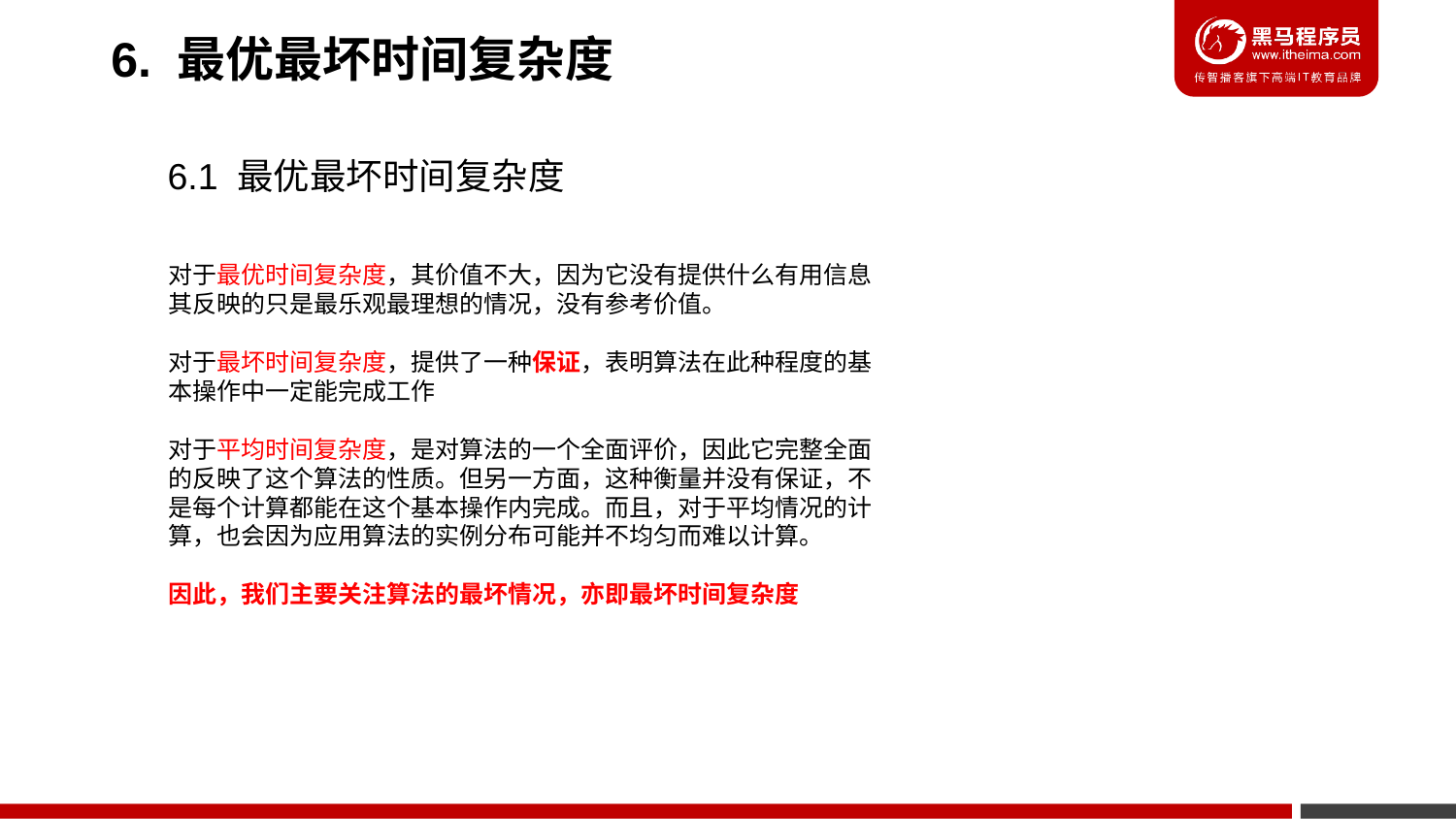

6. 最优最坏时间复杂度
6.1 最优最坏时间复杂度

对于最优时间复杂度，其价值不大，因为它没有提供什么有用信息
其反映的只是最乐观最理想的情况，没有参考价值。

对于最坏时间复杂度，提供了一种保证，表明算法在此种程度的基
本操作中一定能完成工作

对于平均时间复杂度，是对算法的一个全面评价，因此它完整全面
的反映了这个算法的性质。但另一方面，这种衡量并没有保证，不
是每个计算都能在这个基本操作内完成。而且，对于平均情况的计
算，也会因为应用算法的实例分布可能并不均匀而难以计算。

因此，我们主要关注算法的最坏情况，亦即最坏时间复杂度